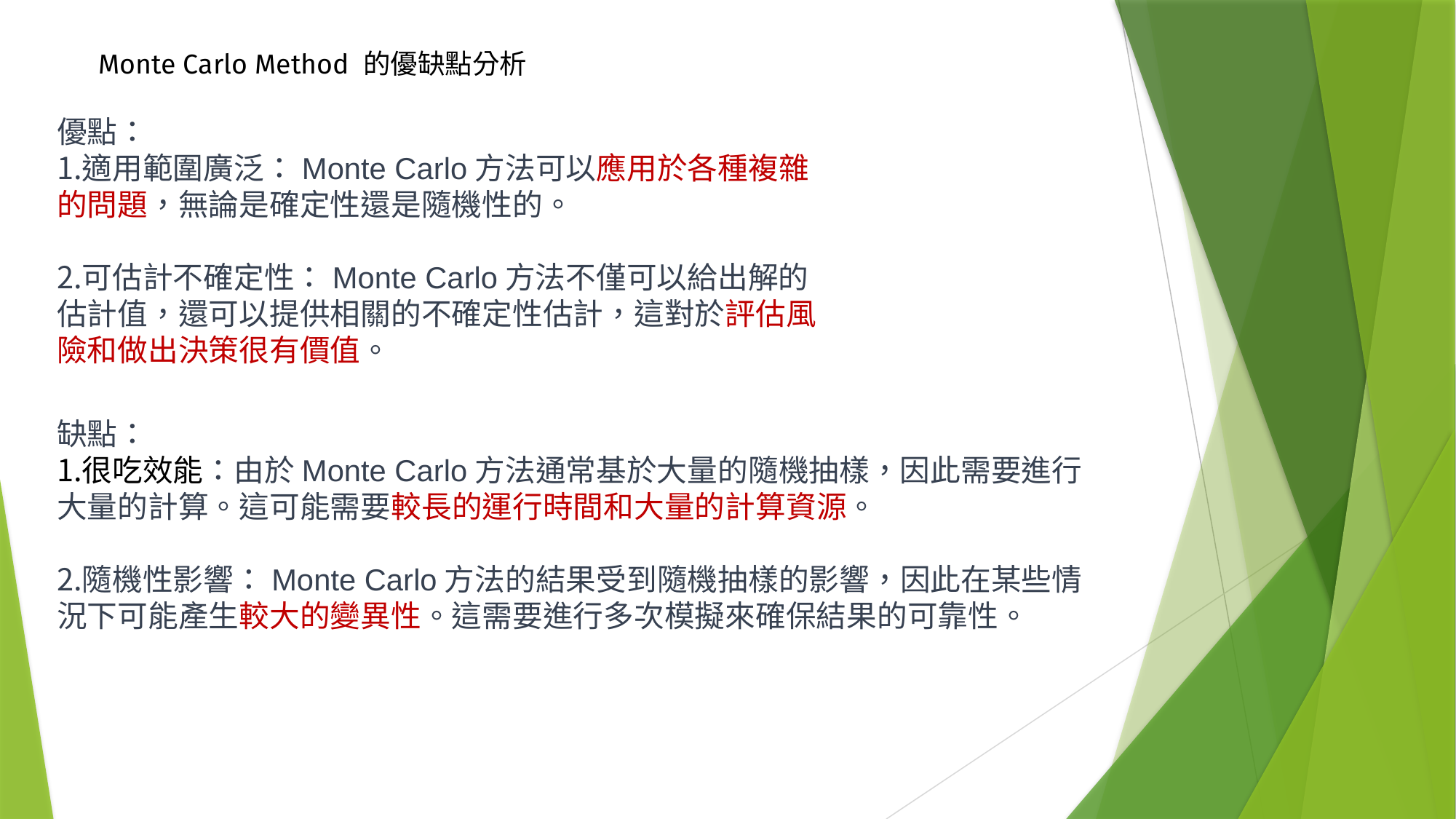

Monte Carlo Method 的優缺點分析
優點：
適用範圍廣泛：Monte Carlo方法可以應用於各種複雜的問題，無論是確定性還是隨機性的。

可估計不確定性：Monte Carlo方法不僅可以給出解的估計值，還可以提供相關的不確定性估計，這對於評估風險和做出決策很有價值。
缺點：
很吃效能：由於Monte Carlo方法通常基於大量的隨機抽樣，因此需要進行大量的計算。這可能需要較長的運行時間和大量的計算資源。

隨機性影響：Monte Carlo方法的結果受到隨機抽樣的影響，因此在某些情況下可能產生較大的變異性。這需要進行多次模擬來確保結果的可靠性。